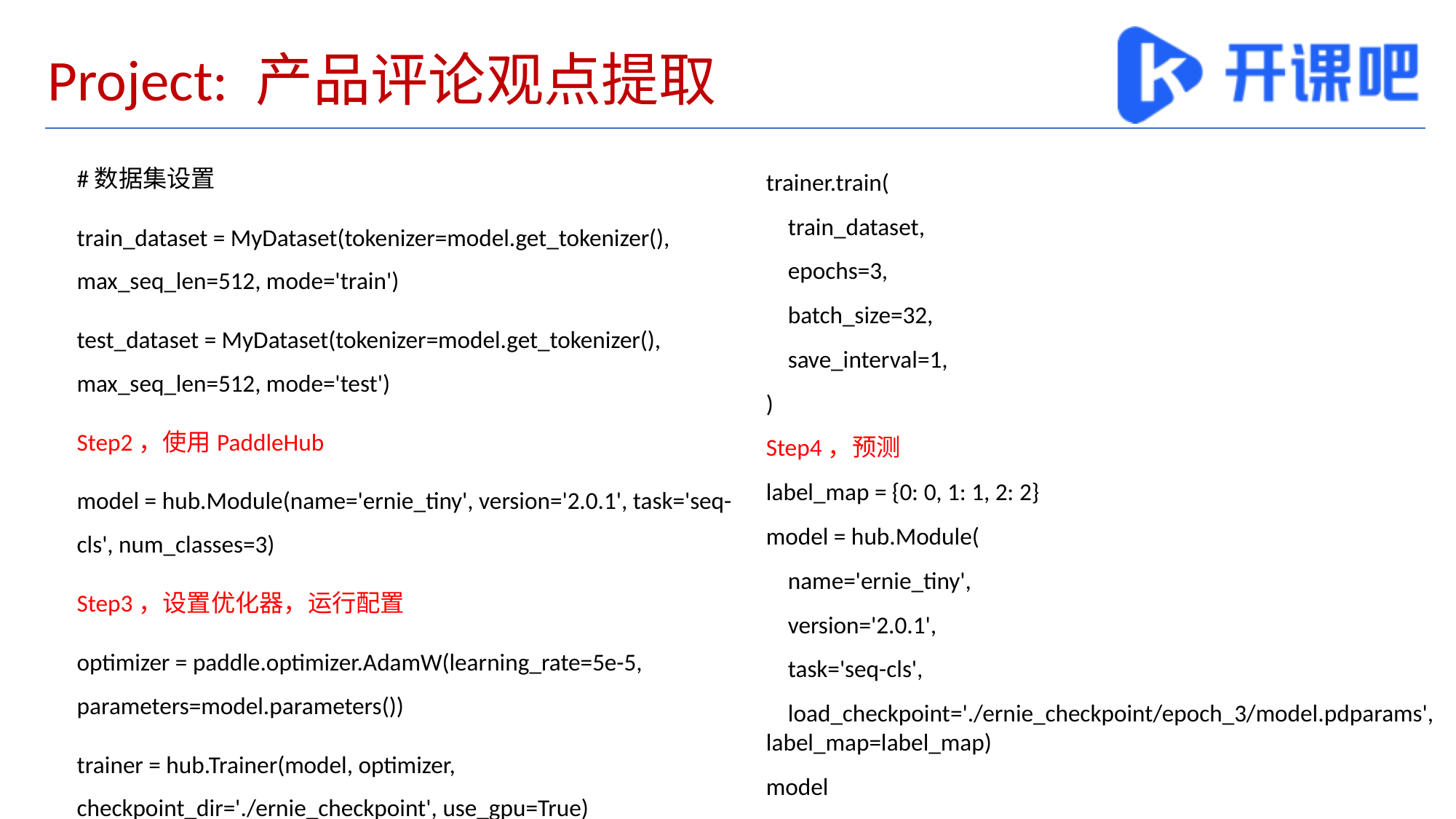

# Project: 产品评论观点提取
#数据集设置
train_dataset = MyDataset(tokenizer=model.get_tokenizer(), max_seq_len=512, mode='train')
test_dataset = MyDataset(tokenizer=model.get_tokenizer(), max_seq_len=512, mode='test')
Step2，使用PaddleHub
model = hub.Module(name='ernie_tiny', version='2.0.1', task='seq-cls', num_classes=3)
Step3，设置优化器，运行配置
optimizer = paddle.optimizer.AdamW(learning_rate=5e-5, parameters=model.parameters())
trainer = hub.Trainer(model, optimizer, checkpoint_dir='./ernie_checkpoint', use_gpu=True)
trainer.train(
    train_dataset,
    epochs=3,
    batch_size=32,
    save_interval=1,
)
Step4，预测
label_map = {0: 0, 1: 1, 2: 2}
model = hub.Module(
    name='ernie_tiny',
    version='2.0.1',
    task='seq-cls',
    load_checkpoint='./ernie_checkpoint/epoch_3/model.pdparams', label_map=label_map)
model